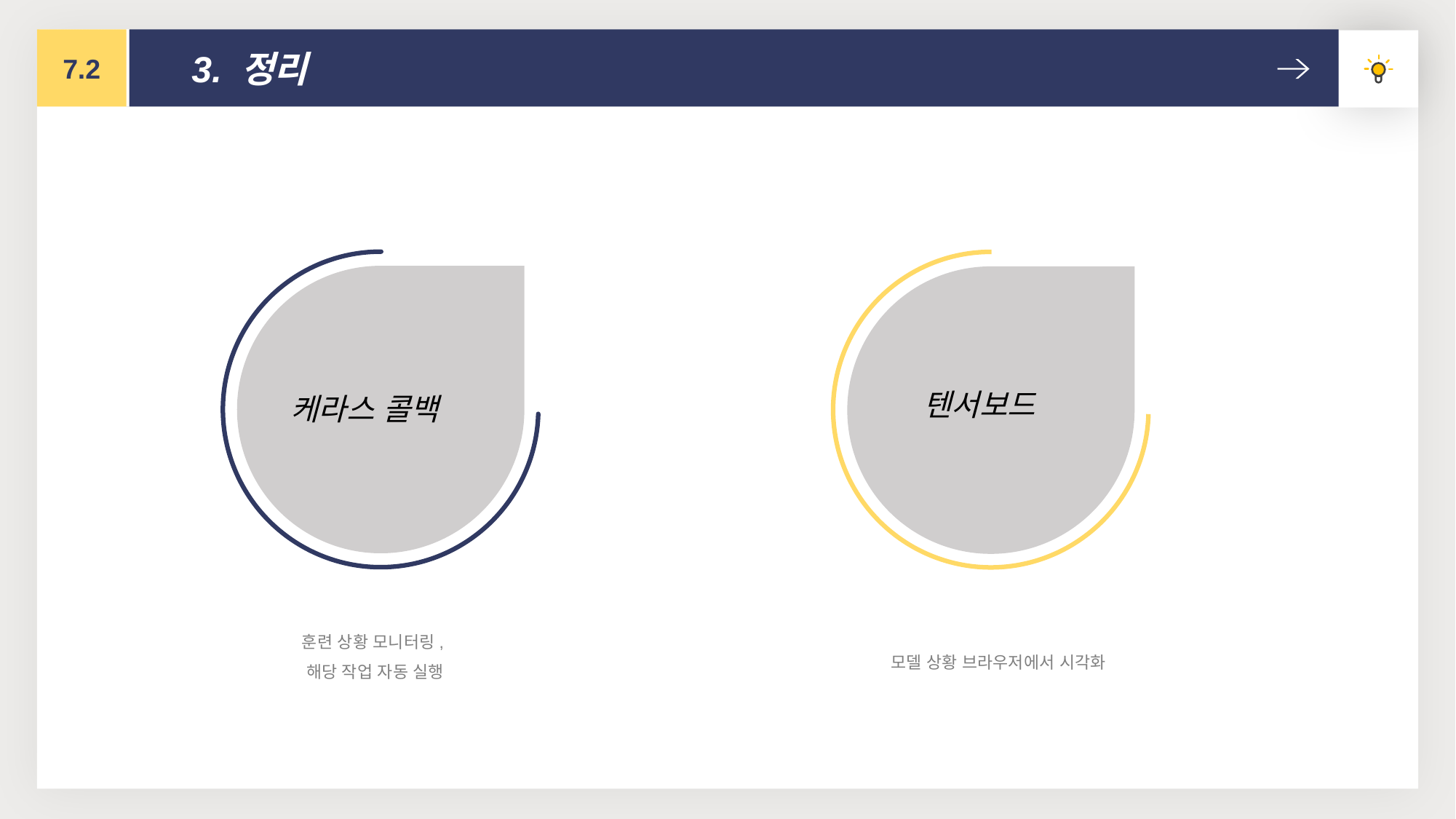

7.2
3. 정리

### Chart

| Category |
|---|

텐서보드

케라스 콜백
모델 상황 브라우저에서 시각화
훈련 상황 모니터링,
해당 작업 자동 실행